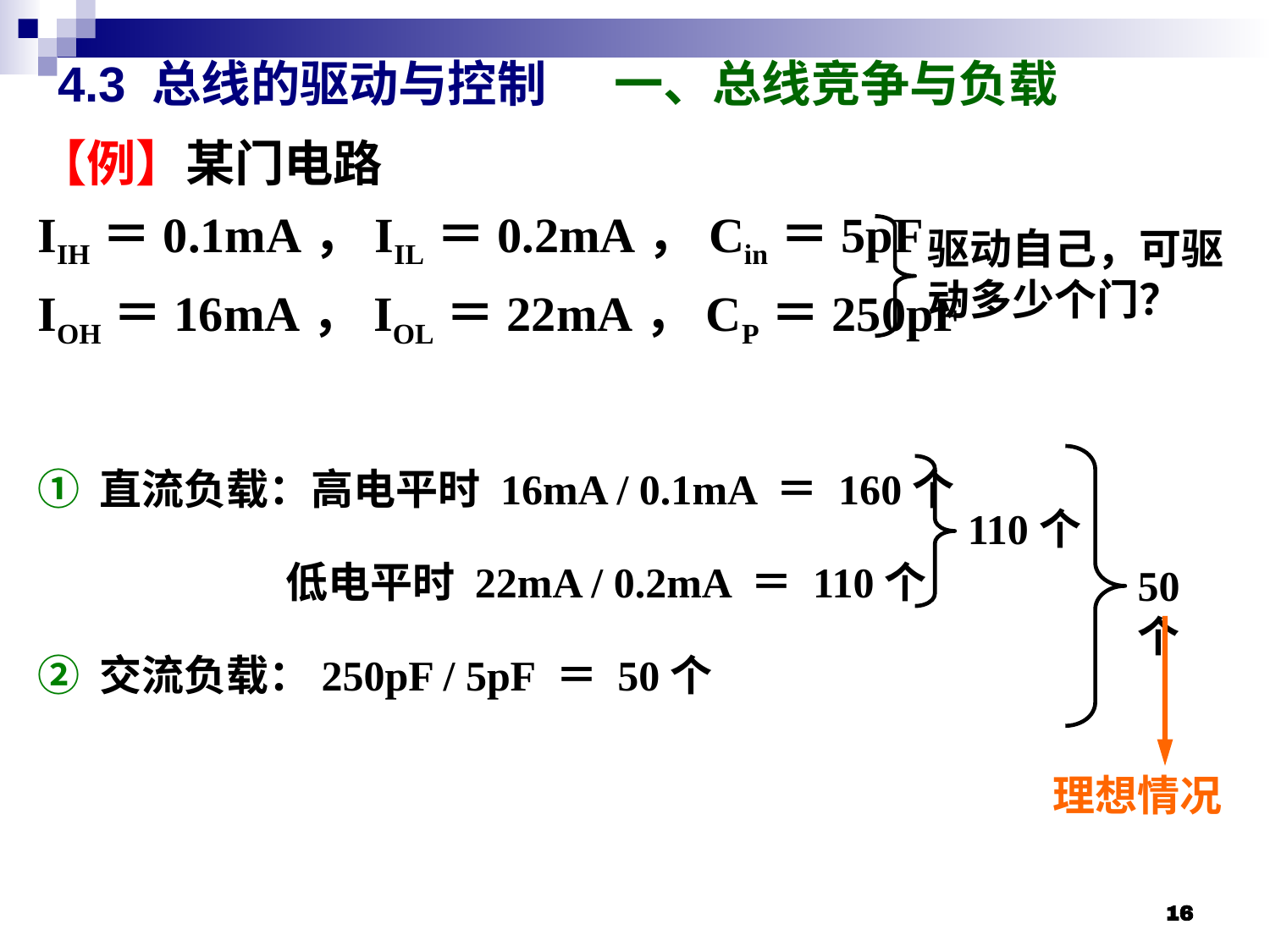

# 4.3 总线的驱动与控制      一、总线竞争与负载
【例】某门电路
IIH＝0.1mA，IIL＝0.2mA，Cin＝5pF
IOH＝16mA，IOL＝22mA，CP＝250pF

① 直流负载：高电平时 16mA / 0.1mA ＝ 160个
                         低电平时 22mA / 0.2mA ＝ 110个
② 交流负载：250pF / 5pF ＝ 50个

驱动自己，可驱动多少个门？

110个
50个

理想情况
16